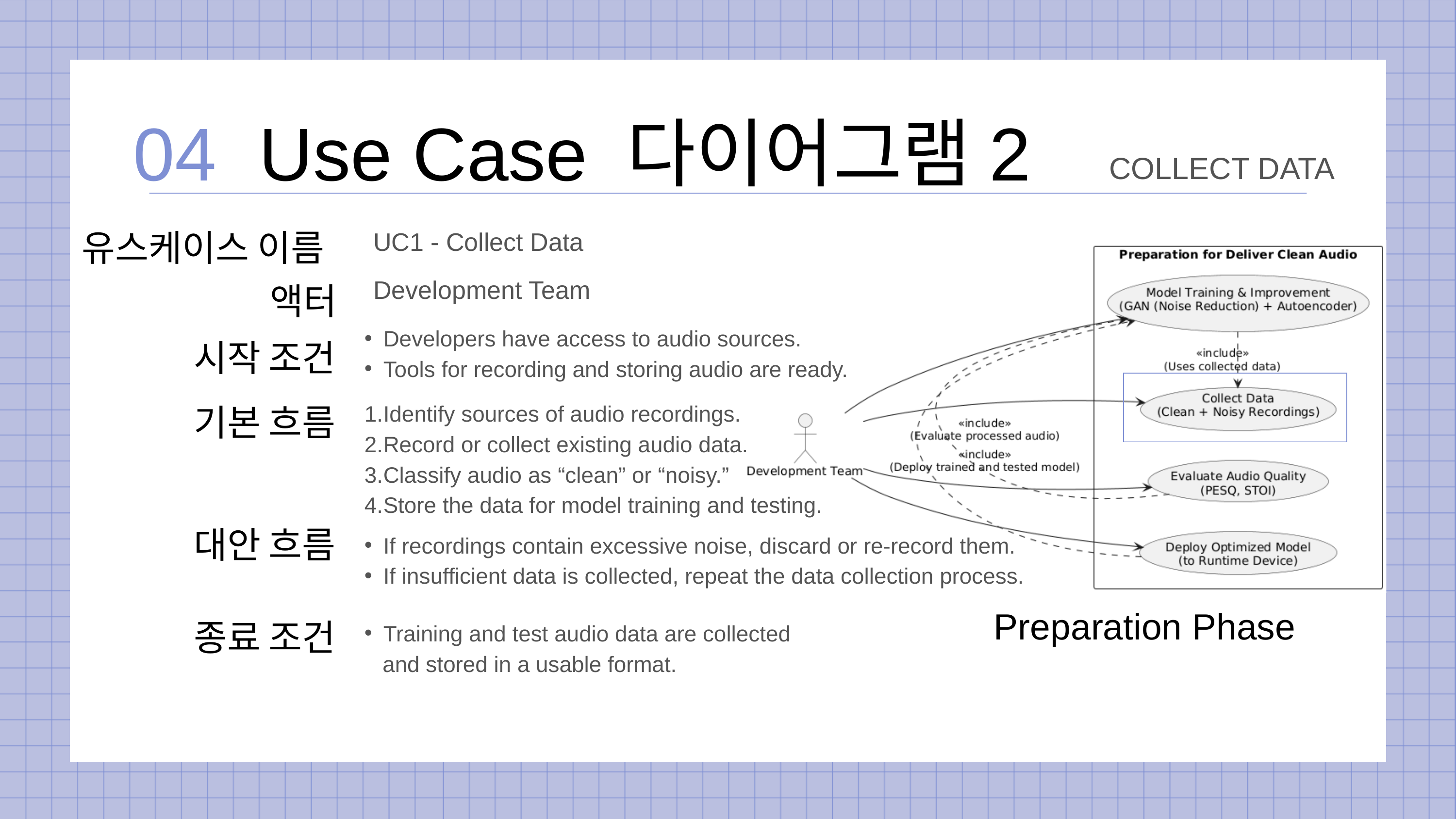

Use Case 다이어그램2
04
COLLECT DATA

유스케이스 이름
UC1 - Collect Data

액터
Development Team
시작 조건
Developers have access to audio sources.
Tools for recording and storing audio are ready.

기본 흐름
Identify sources of audio recordings.
Record or collect existing audio data.
Classify audio as “clean” or “noisy.”
Store the data for model training and testing.
대안 흐름
If recordings contain excessive noise, discard or re-record them.
If insufficient data is collected, repeat the data collection process.
Preparation Phase
종료 조건
Training and test audio data are collected
      and stored in a usable format.